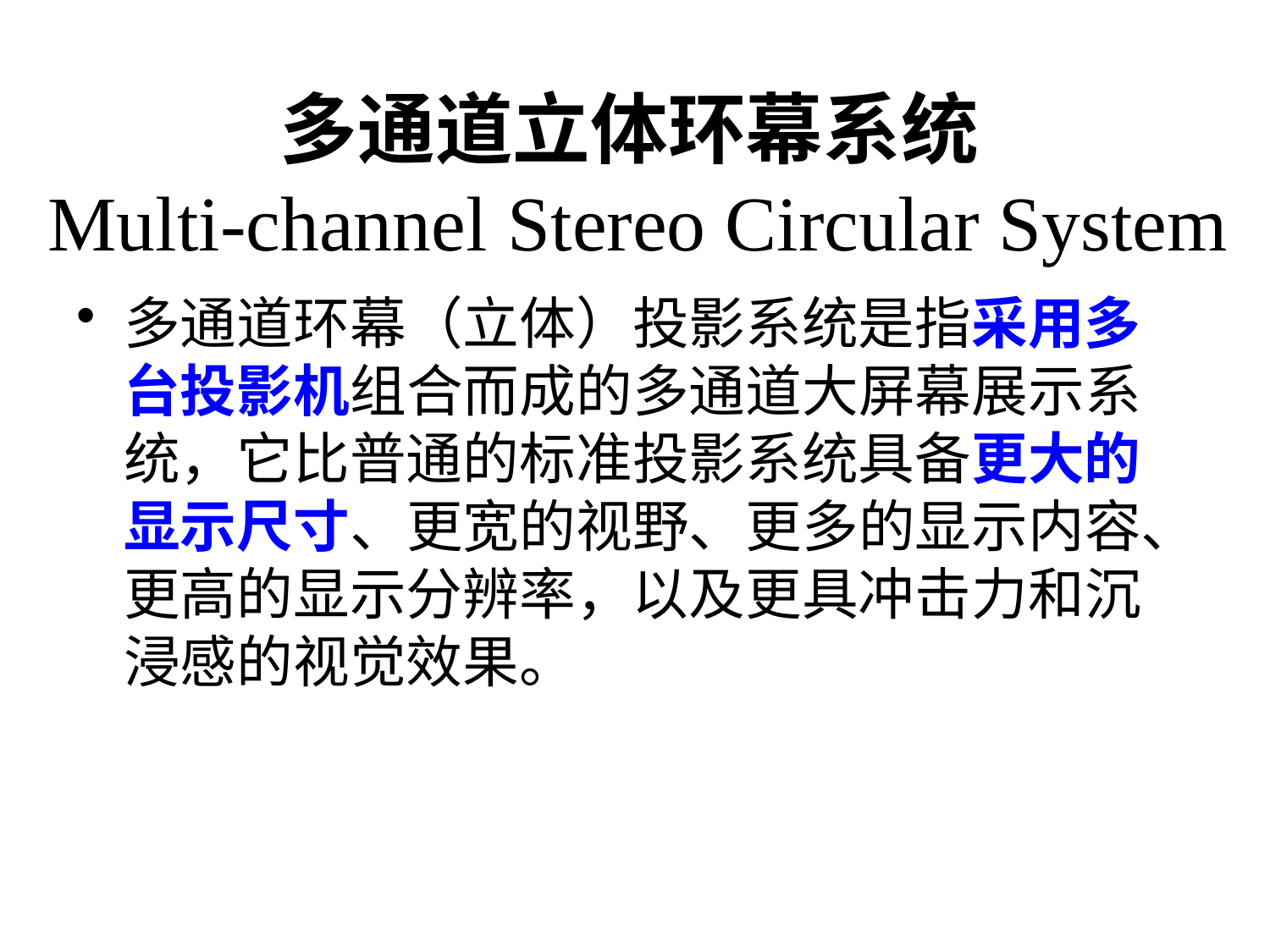

# 多通道立体环幕系统 Multi-channel Stereo Circular System
多通道环幕（立体）投影系统是指采用多台投影机组合而成的多通道大屏幕展示系统，它比普通的标准投影系统具备更大的显示尺寸、更宽的视野、更多的显示内容、更高的显示分辨率，以及更具冲击力和沉浸感的视觉效果。